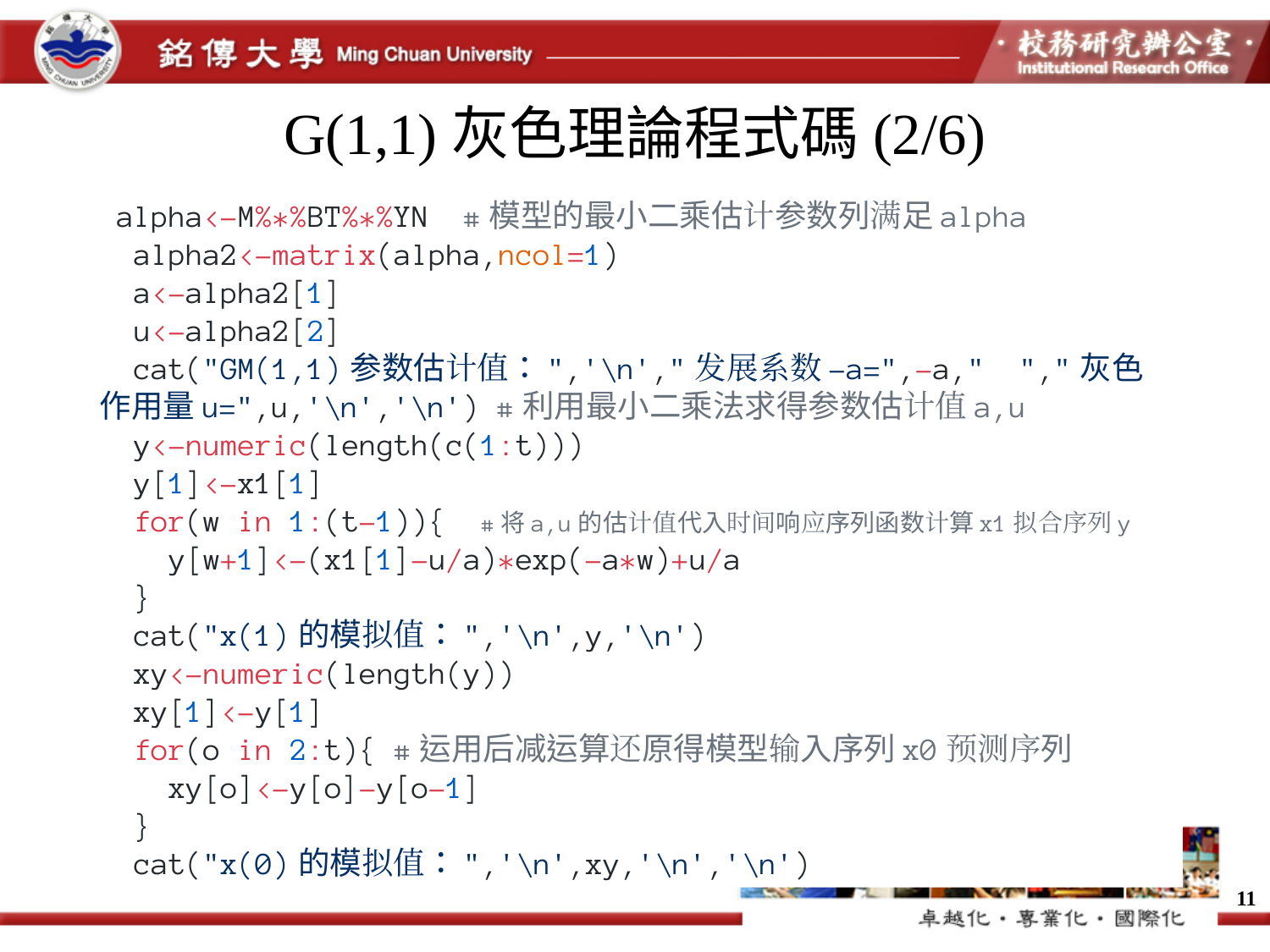

# G(1,1)灰色理論程式碼(2/6)
 alpha<-M%*%BT%*%YN  #模型的最小二乘估计参数列满足alpha
  alpha2<-matrix(alpha,ncol=1)
  a<-alpha2[1]
  u<-alpha2[2]
  cat("GM(1,1)参数估计值：",'\n',"发展系数-a=",-a,"  ","灰色作用量u=",u,'\n','\n') #利用最小二乘法求得参数估计值a,u
  y<-numeric(length(c(1:t)))
  y[1]<-x1[1]
  for(w in 1:(t-1)){  #将a,u的估计值代入时间响应序列函数计算x1拟合序列y
    y[w+1]<-(x1[1]-u/a)*exp(-a*w)+u/a
  }
  cat("x(1)的模拟值：",'\n',y,'\n')
  xy<-numeric(length(y))
  xy[1]<-y[1]
  for(o in 2:t){ #运用后减运算还原得模型输入序列x0预测序列
    xy[o]<-y[o]-y[o-1]
  }
  cat("x(0)的模拟值：",'\n',xy,'\n','\n')
11